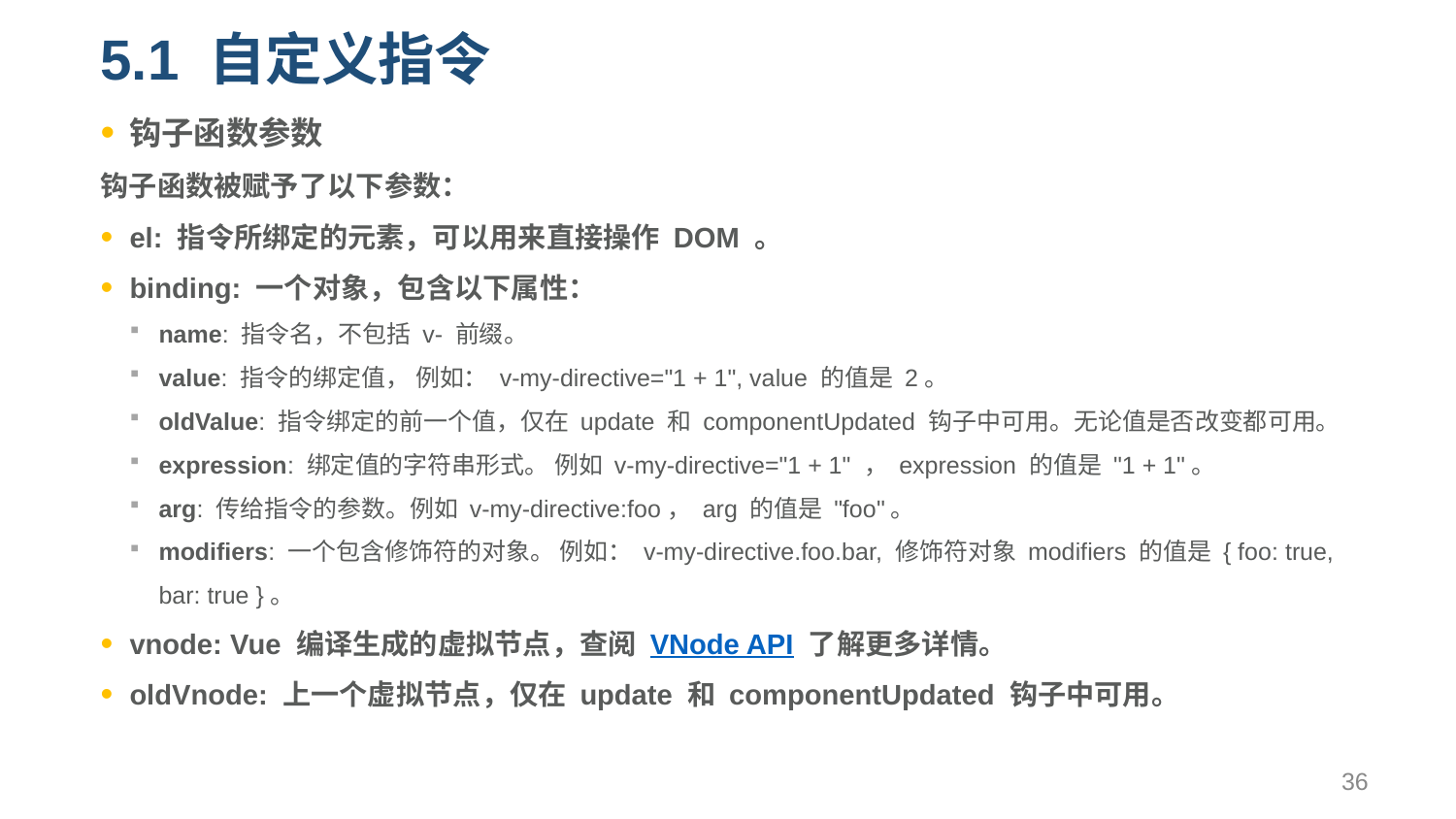

# 5.1 自定义指令
钩子函数参数
钩子函数被赋予了以下参数：
el: 指令所绑定的元素，可以用来直接操作 DOM 。
binding: 一个对象，包含以下属性：
name: 指令名，不包括 v- 前缀。
value: 指令的绑定值， 例如： v-my-directive="1 + 1", value 的值是 2。
oldValue: 指令绑定的前一个值，仅在 update 和 componentUpdated 钩子中可用。无论值是否改变都可用。
expression: 绑定值的字符串形式。 例如 v-my-directive="1 + 1" ， expression 的值是 "1 + 1"。
arg: 传给指令的参数。例如 v-my-directive:foo， arg 的值是 "foo"。
modifiers: 一个包含修饰符的对象。 例如： v-my-directive.foo.bar, 修饰符对象 modifiers 的值是 { foo: true, bar: true }。
vnode: Vue 编译生成的虚拟节点，查阅 VNode API 了解更多详情。
oldVnode: 上一个虚拟节点，仅在 update 和 componentUpdated 钩子中可用。

36